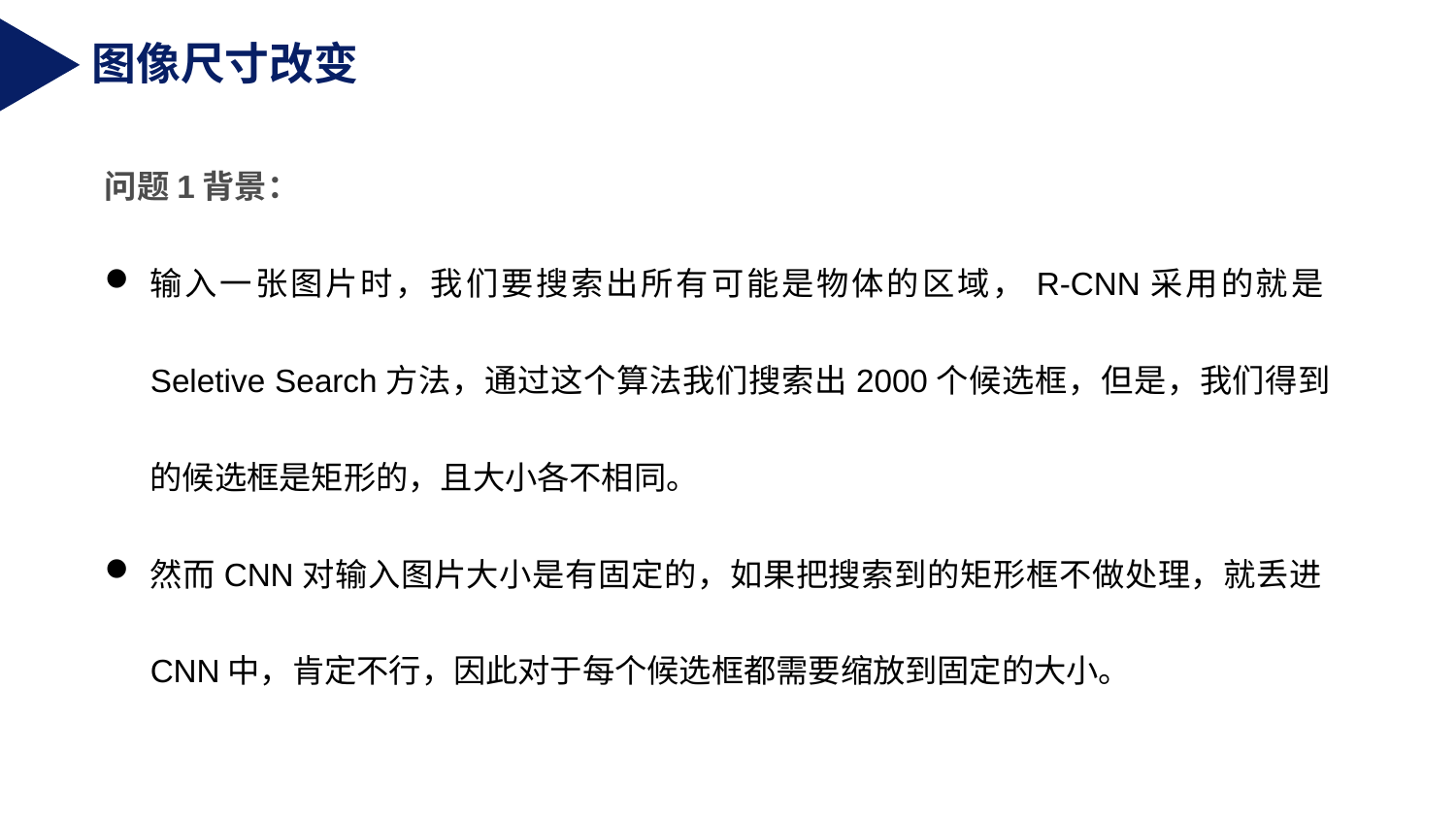

图像尺寸改变
问题1背景：
输入一张图片时，我们要搜索出所有可能是物体的区域，R-CNN采用的就是Seletive Search方法，通过这个算法我们搜索出2000个候选框，但是，我们得到的候选框是矩形的，且大小各不相同。
然而CNN对输入图片大小是有固定的，如果把搜索到的矩形框不做处理，就丢进CNN中，肯定不行，因此对于每个候选框都需要缩放到固定的大小。